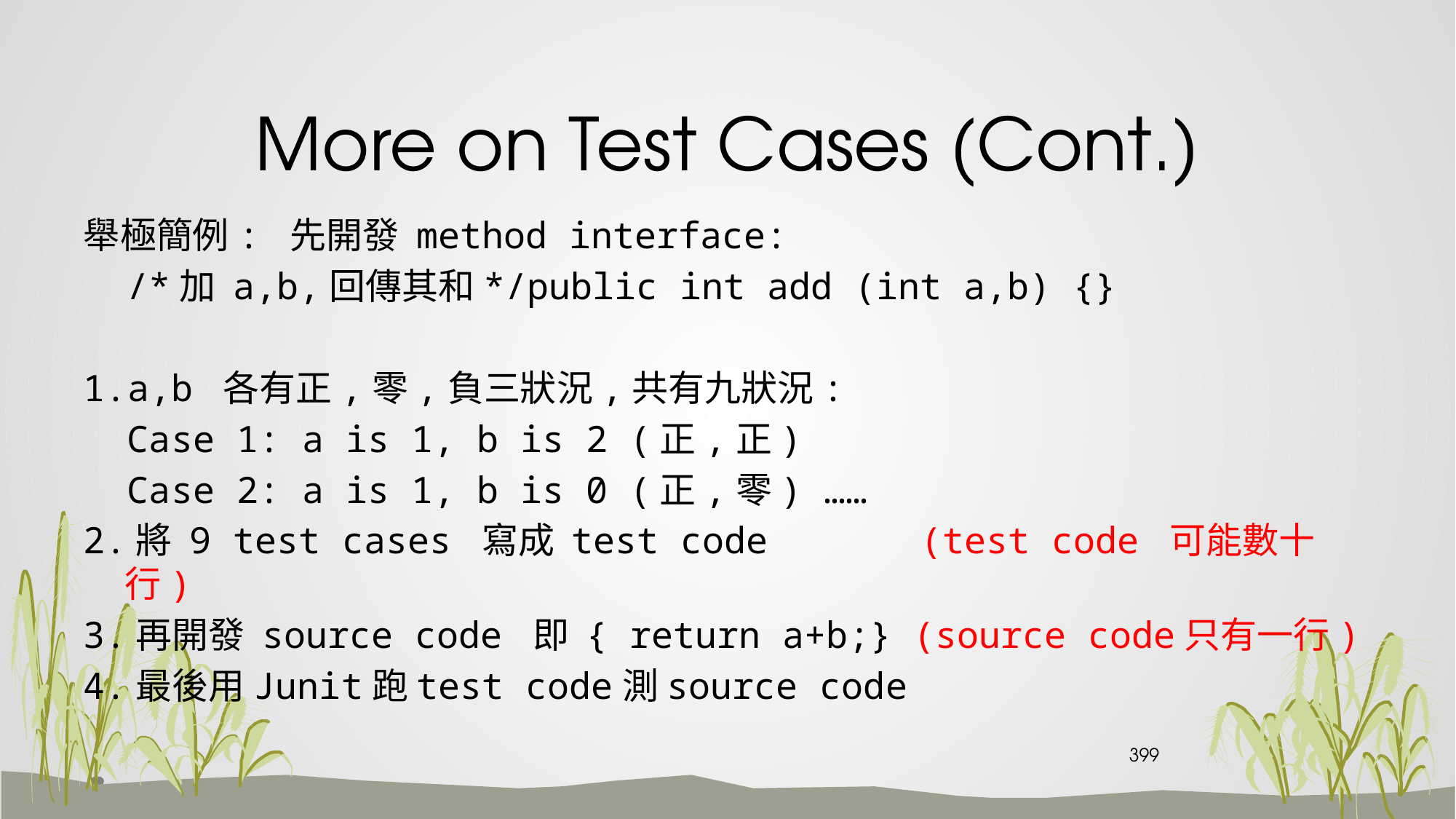

# More on Test Cases (Cont.)
舉極簡例: 先開發 method interface:
  /*加 a,b,回傳其和*/public int add (int a,b) {}

1.a,b 各有正,零,負三狀況,共有九狀況:
  Case 1: a is 1, b is 2 (正,正)
  Case 2: a is 1, b is 0 (正,零) ……
2.將 9 test cases 寫成 test code       (test code 可能數十行)
3.再開發 source code 即 { return a+b;} (source code只有一行)
4.最後用Junit跑test code測source code
399